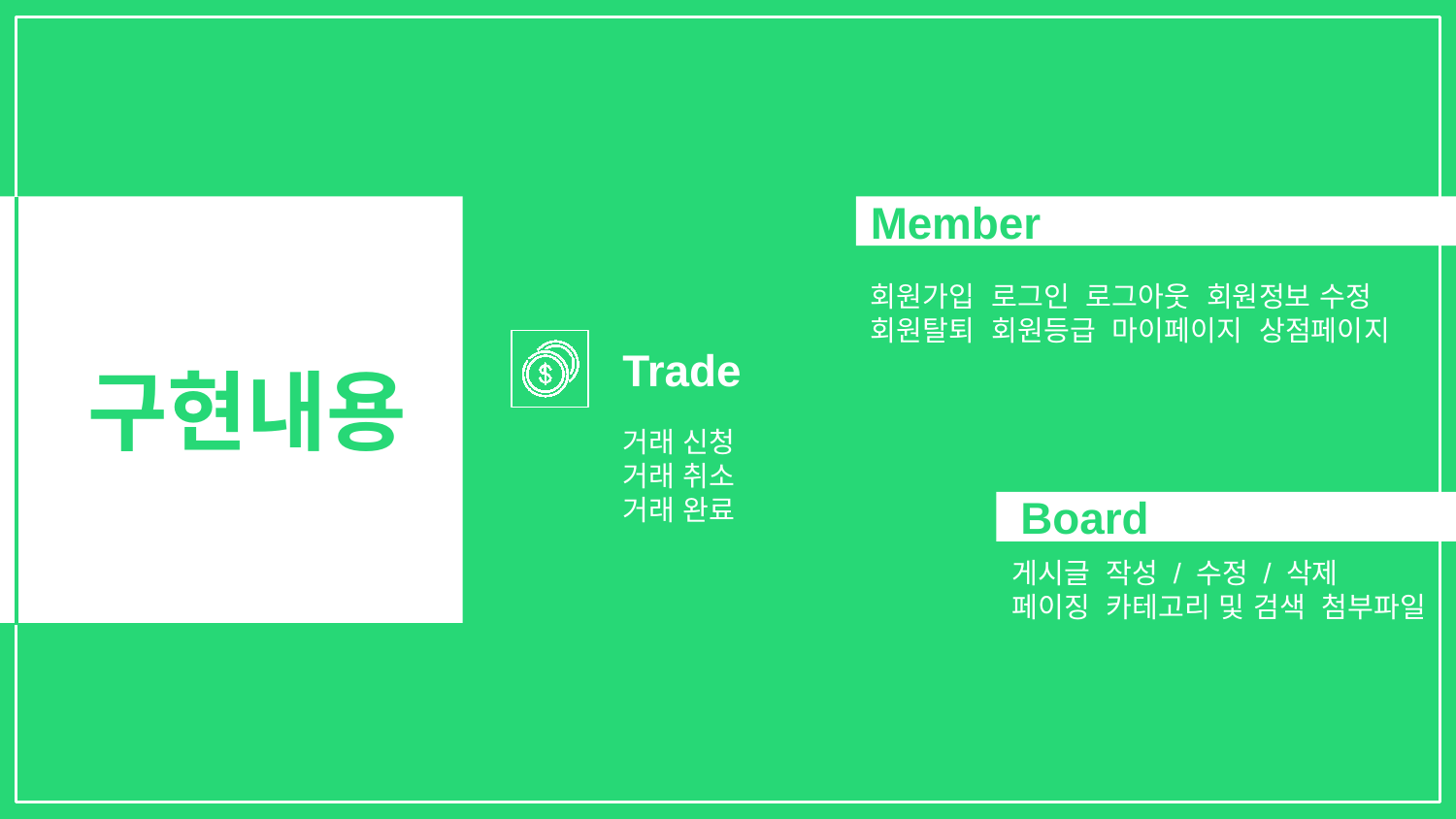

Member

회원가입  로그인  로그아웃  회원정보 수정 회원탈퇴  회원등급  마이페이지  상점페이지

Trade
# 구현내용
거래 신청
거래 취소
거래 완료

Board
게시글  작성 / 수정 / 삭제
페이징  카테고리 및 검색  첨부파일